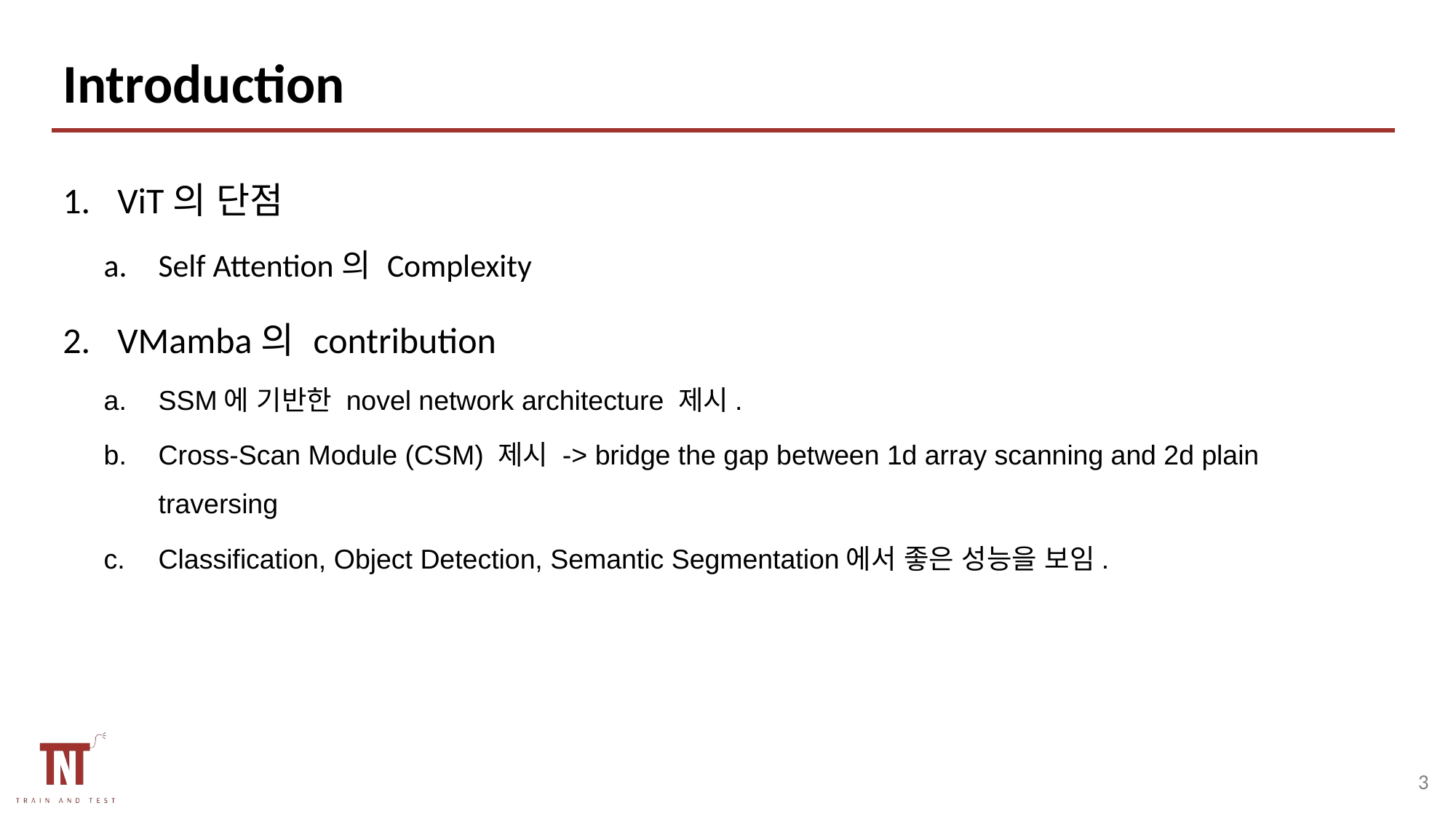

# Introduction
ViT의 단점
Self Attention의 Complexity
VMamba의 contribution
SSM에 기반한 novel network architecture 제시.
Cross-Scan Module (CSM) 제시 -> bridge the gap between 1d array scanning and 2d plain traversing
Classification, Object Detection, Semantic Segmentation에서 좋은 성능을 보임.

3